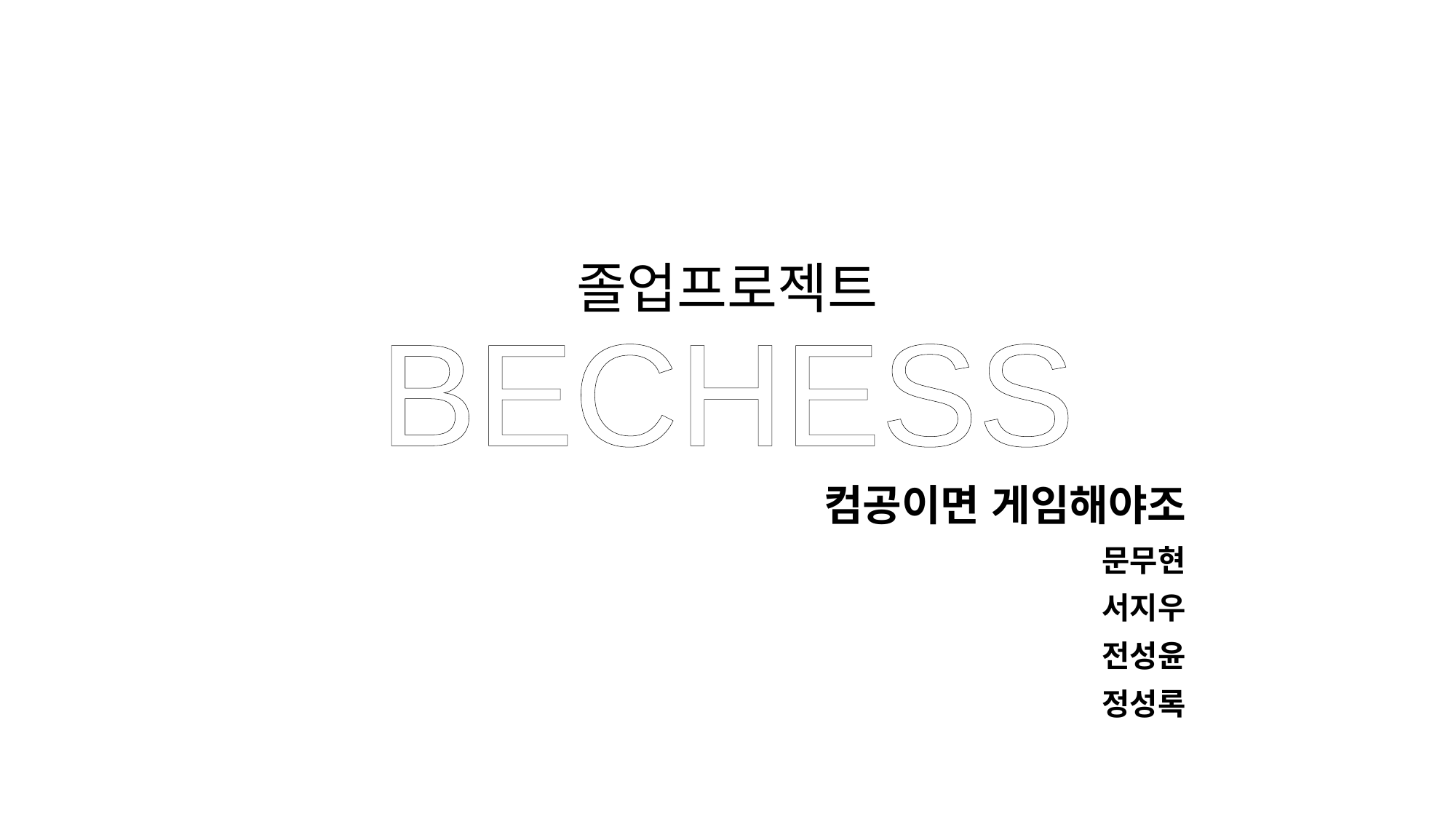

# 졸업프로젝트 BECHESS
컴공이면 게임해야조
문무현
서지우
전성윤
정성록